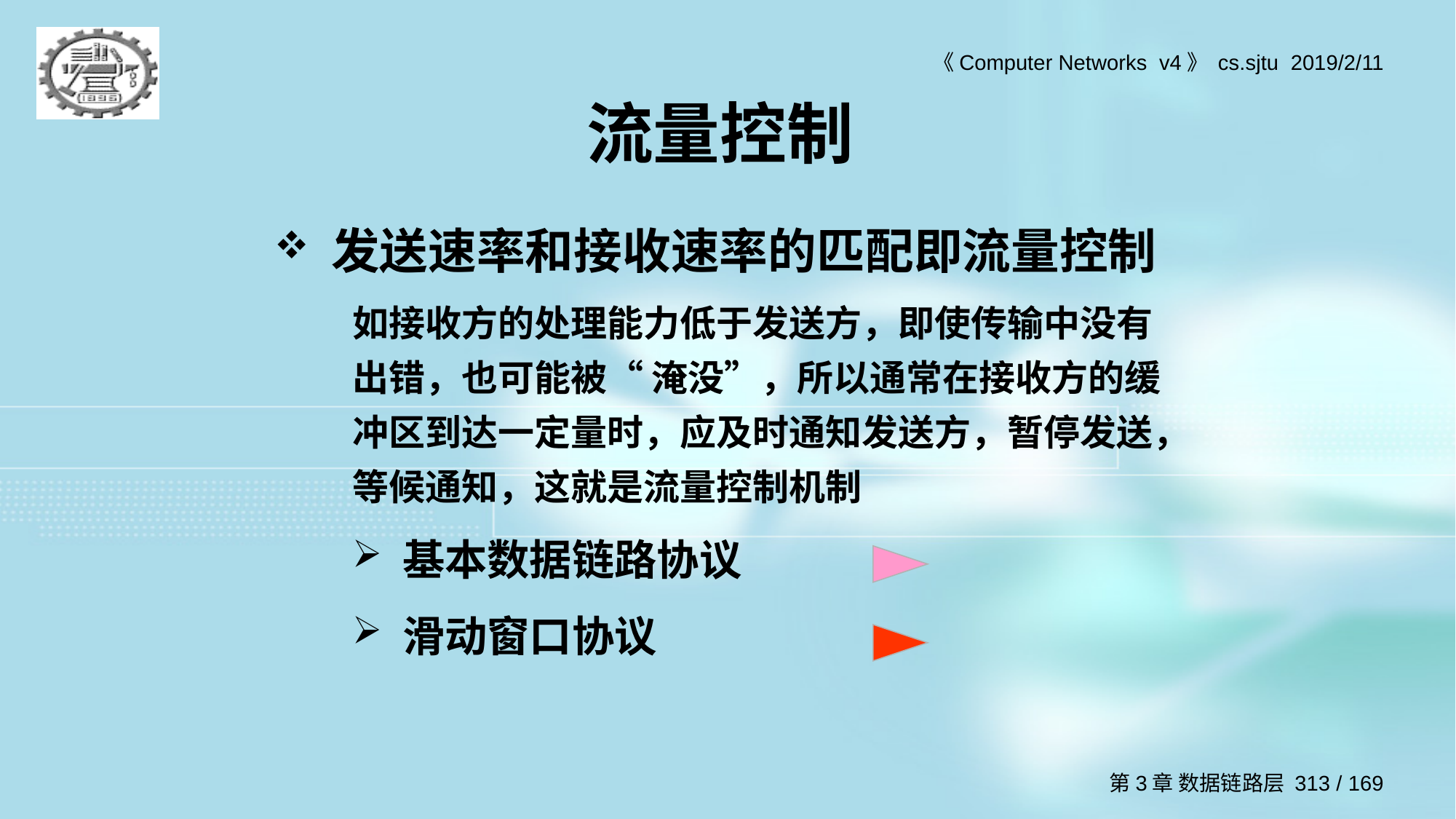

# 流量控制
发送速率和接收速率的匹配即流量控制
如接收方的处理能力低于发送方，即使传输中没有出错，也可能被“ 淹没”，所以通常在接收方的缓冲区到达一定量时，应及时通知发送方，暂停发送，等候通知，这就是流量控制机制
 基本数据链路协议
 滑动窗口协议